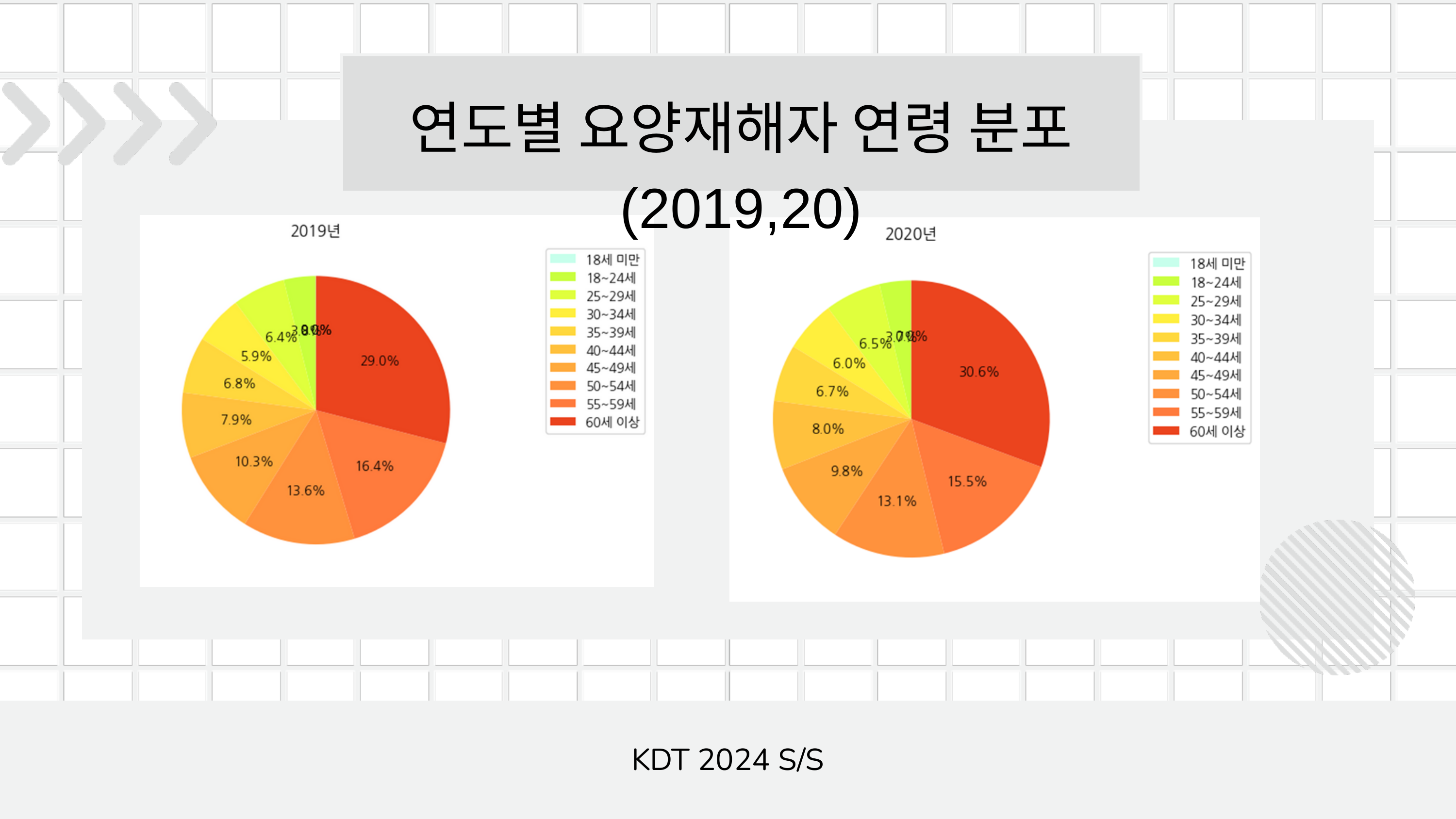

연도별 요양재해자 연령 분포 (2019,20)

KDT 2024 S/S